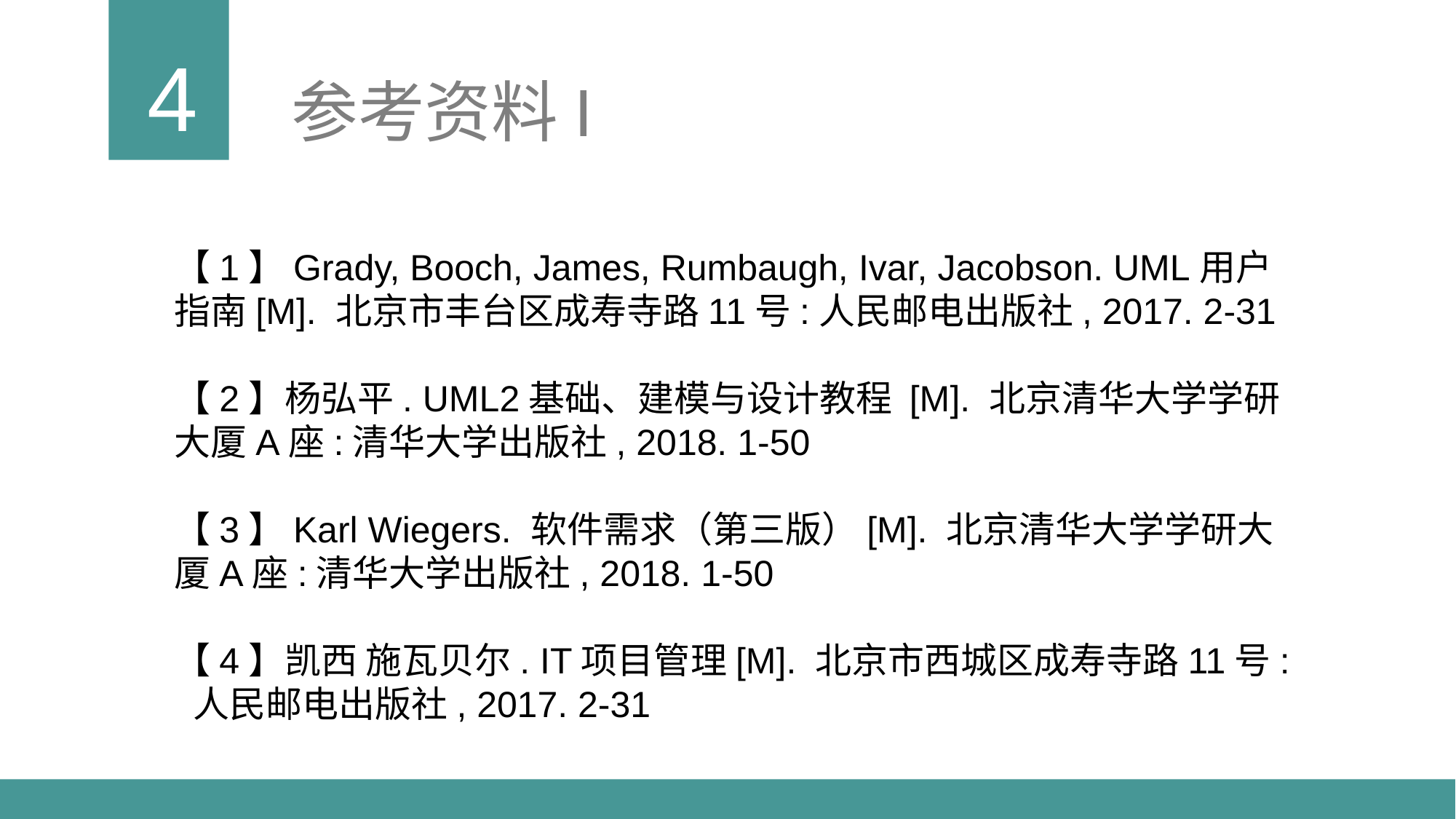

4
参考资料I
【1】Grady, Booch, James, Rumbaugh, Ivar, Jacobson. UML用户指南[M]. 北京市丰台区成寿寺路11号:人民邮电出版社, 2017. 2-31

【2】杨弘平. UML2基础、建模与设计教程 [M]. 北京清华大学学研大厦A座:清华大学出版社, 2018. 1-50

【3】Karl Wiegers. 软件需求（第三版）[M]. 北京清华大学学研大厦A座:清华大学出版社, 2018. 1-50

【4】凯西 施瓦贝尔. IT项目管理[M]. 北京市西城区成寿寺路11号: 人民邮电出版社, 2017. 2-31